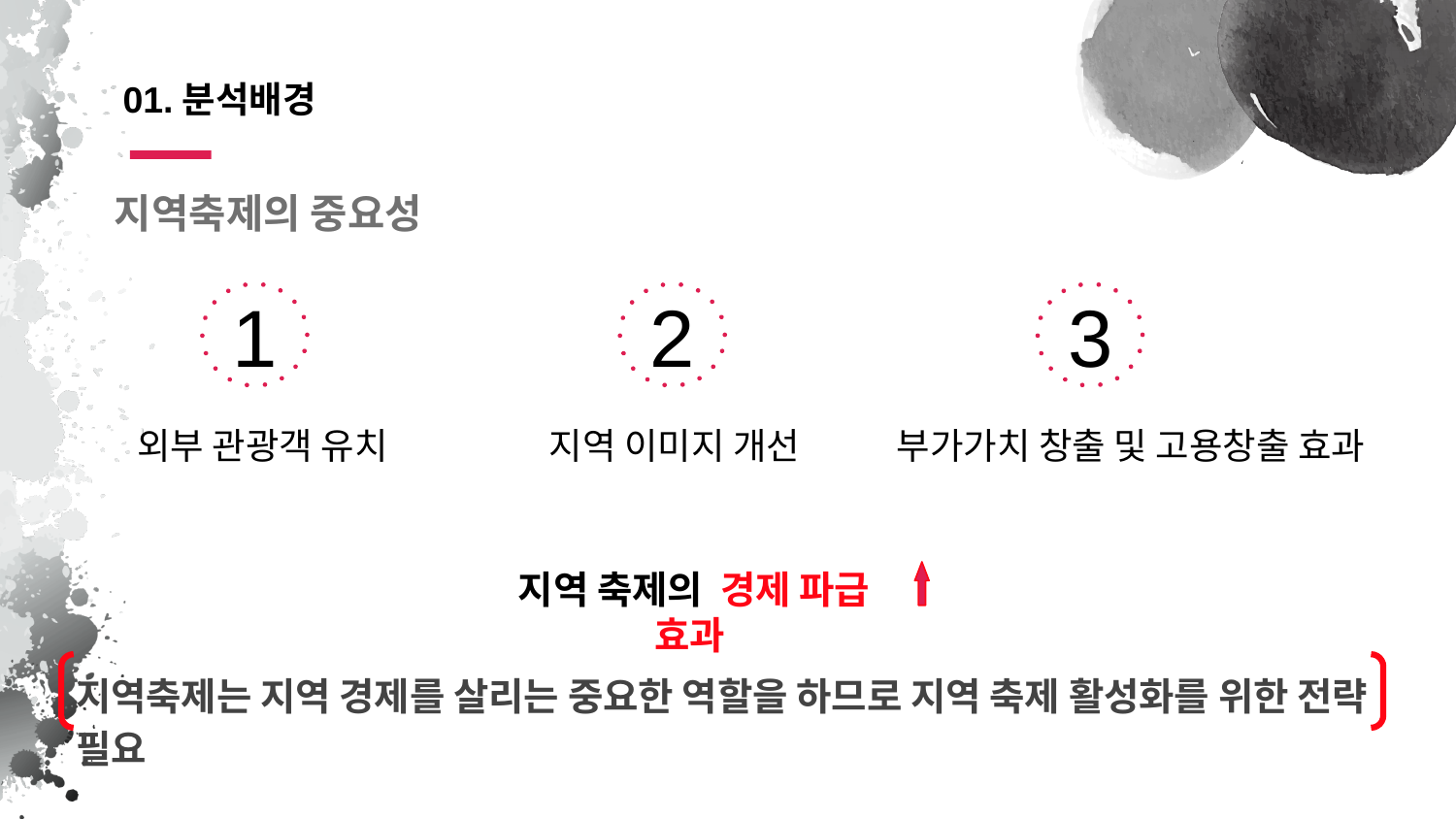

# 01.분석배경
지역축제의 중요성
3
2
1
지역 이미지 개선
외부 관광객 유치
부가가치 창출 및 고용창출 효과
지역 축제의  경제 파급 효과

지역축제는 지역 경제를 살리는 중요한 역할을 하므로 지역 축제 활성화를 위한 전략 필요

지역 축제에 참가하는 관람객 수가 지역경제활성화에 중요한 요인으로 작용
관람객 수를 유인하기 위한 전략이 필요